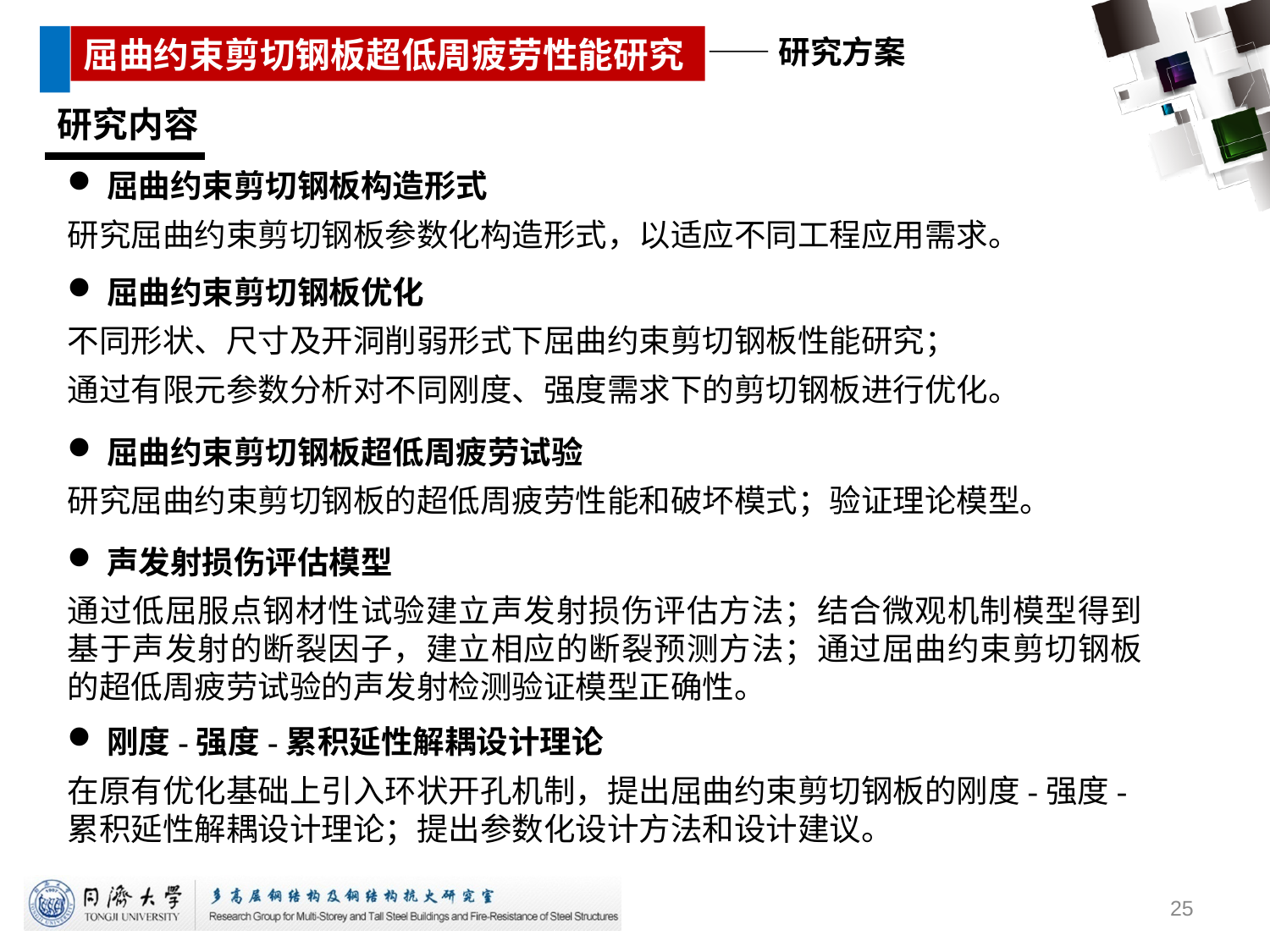

研究内容
屈曲约束剪切钢板构造形式
研究屈曲约束剪切钢板参数化构造形式，以适应不同工程应用需求。
屈曲约束剪切钢板优化
不同形状、尺寸及开洞削弱形式下屈曲约束剪切钢板性能研究；
通过有限元参数分析对不同刚度、强度需求下的剪切钢板进行优化。
屈曲约束剪切钢板超低周疲劳试验
研究屈曲约束剪切钢板的超低周疲劳性能和破坏模式；验证理论模型。
声发射损伤评估模型
通过低屈服点钢材性试验建立声发射损伤评估方法；结合微观机制模型得到基于声发射的断裂因子，建立相应的断裂预测方法；通过屈曲约束剪切钢板的超低周疲劳试验的声发射检测验证模型正确性。
刚度-强度-累积延性解耦设计理论
在原有优化基础上引入环状开孔机制，提出屈曲约束剪切钢板的刚度-强度-累积延性解耦设计理论；提出参数化设计方法和设计建议。
25